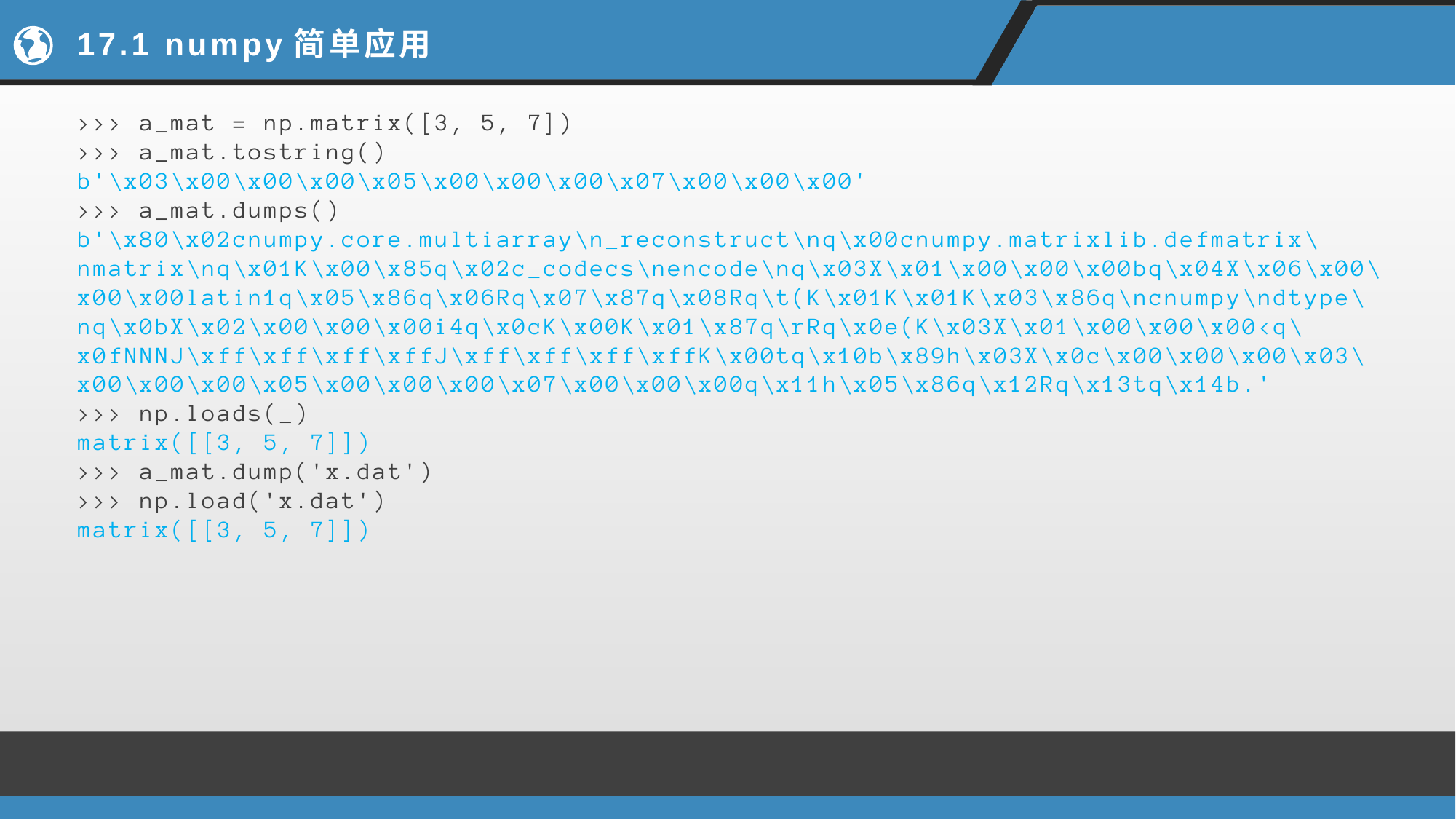

# 17.1 numpy简单应用

>>> a_mat = np.matrix([3, 5, 7])
>>> a_mat.tostring()
b'\x03\x00\x00\x00\x05\x00\x00\x00\x07\x00\x00\x00'
>>> a_mat.dumps()
b'\x80\x02cnumpy.core.multiarray\n_reconstruct\nq\x00cnumpy.matrixlib.defmatrix\nmatrix\nq\x01K\x00\x85q\x02c_codecs\nencode\nq\x03X\x01\x00\x00\x00bq\x04X\x06\x00\x00\x00latin1q\x05\x86q\x06Rq\x07\x87q\x08Rq\t(K\x01K\x01K\x03\x86q\ncnumpy\ndtype\nq\x0bX\x02\x00\x00\x00i4q\x0cK\x00K\x01\x87q\rRq\x0e(K\x03X\x01\x00\x00\x00<q\x0fNNNJ\xff\xff\xff\xffJ\xff\xff\xff\xffK\x00tq\x10b\x89h\x03X\x0c\x00\x00\x00\x03\x00\x00\x00\x05\x00\x00\x00\x07\x00\x00\x00q\x11h\x05\x86q\x12Rq\x13tq\x14b.'
>>> np.loads(_)
matrix([[3, 5, 7]])
>>> a_mat.dump('x.dat')
>>> np.load('x.dat')
matrix([[3, 5, 7]])